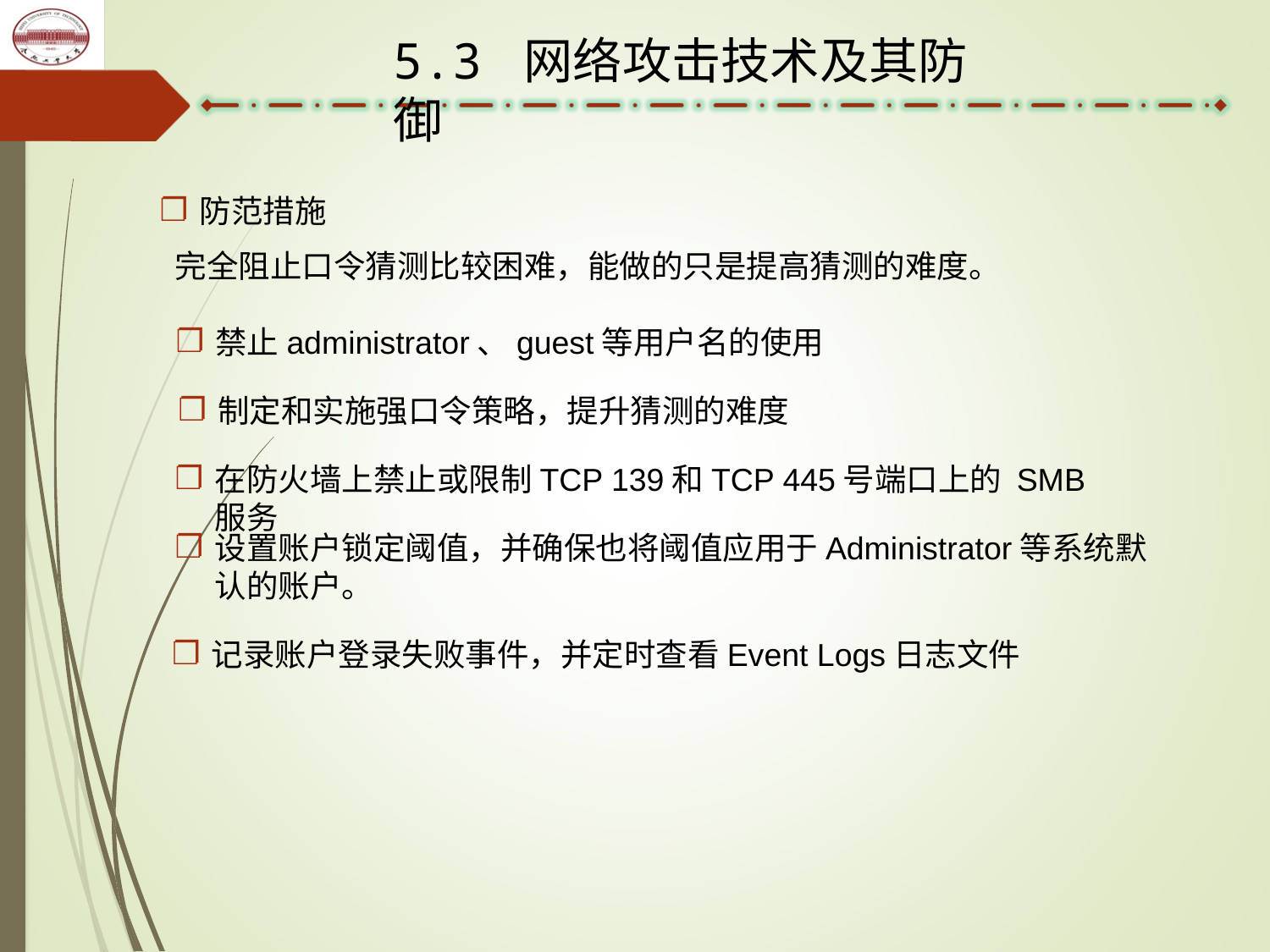

5.3 网络攻击技术及其防御
防范措施
完全阻止口令猜测比较困难，能做的只是提高猜测的难度。
禁止administrator、guest等用户名的使用
制定和实施强口令策略，提升猜测的难度
在防火墙上禁止或限制TCP 139和TCP 445号端口上的 SMB 服务
设置账户锁定阈值，并确保也将阈值应用于Administrator等系统默认的账户。
记录账户登录失败事件，并定时查看Event Logs日志文件